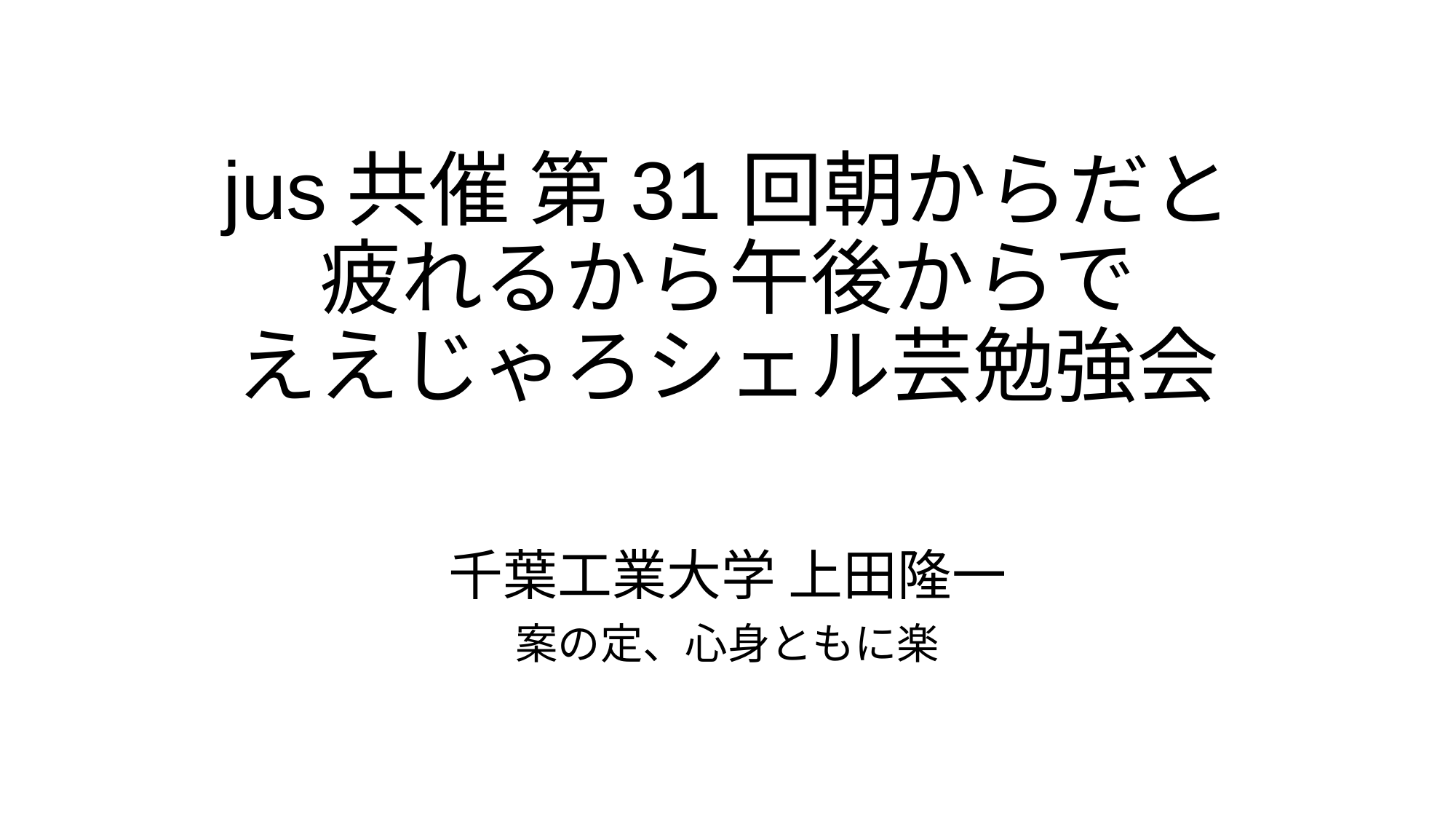

# jus共催 第31回朝からだと 疲れるから午後からで ええじゃろシェル芸勉強会
千葉工業大学 上田隆一
案の定、心身ともに楽